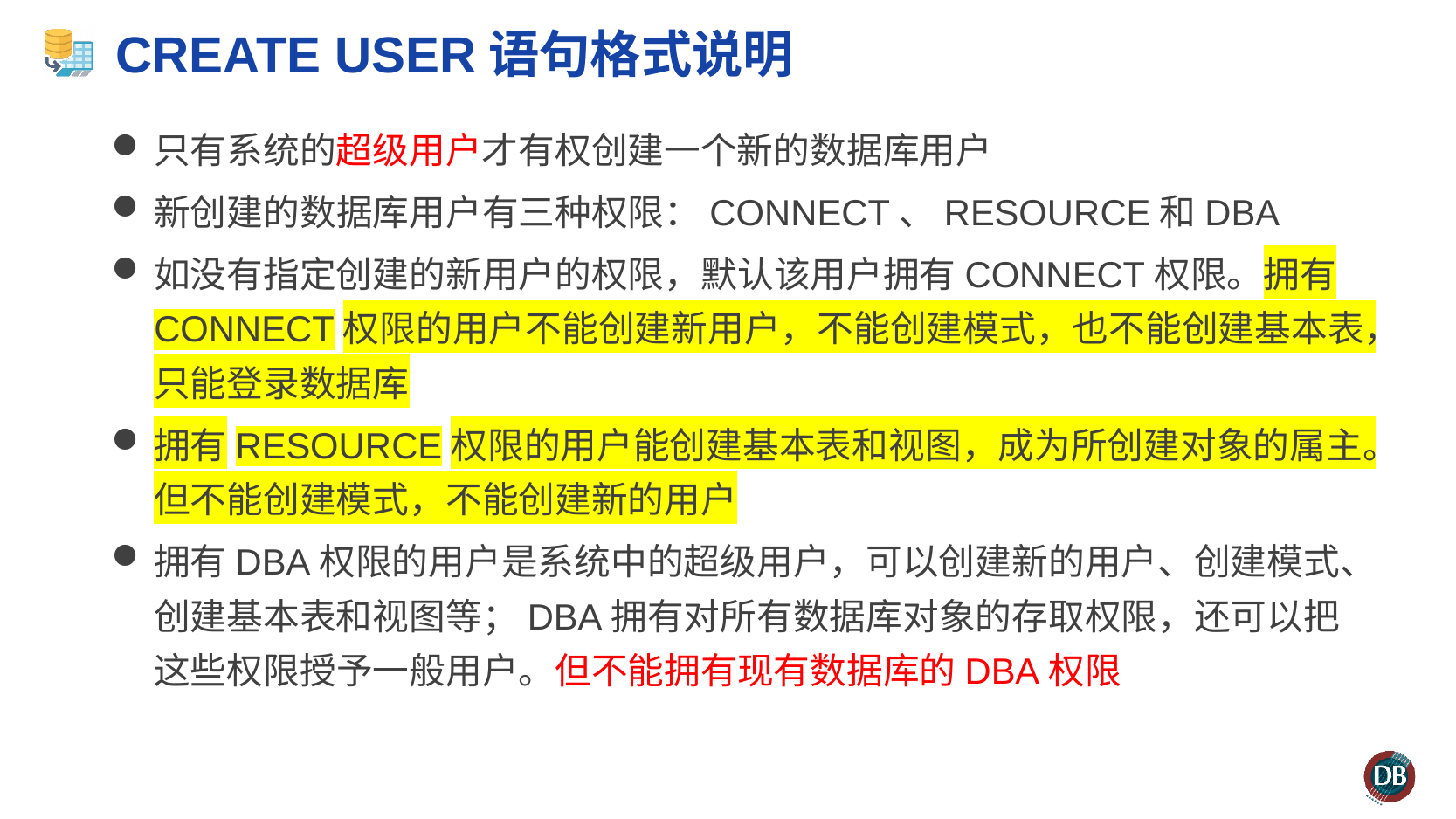

# CREATE USER语句格式说明
只有系统的超级用户才有权创建一个新的数据库用户
新创建的数据库用户有三种权限：CONNECT、RESOURCE和DBA
如没有指定创建的新用户的权限，默认该用户拥有CONNECT权限。拥有CONNECT权限的用户不能创建新用户，不能创建模式，也不能创建基本表，只能登录数据库
拥有RESOURCE权限的用户能创建基本表和视图，成为所创建对象的属主。但不能创建模式，不能创建新的用户
拥有DBA权限的用户是系统中的超级用户，可以创建新的用户、创建模式、创建基本表和视图等；DBA拥有对所有数据库对象的存取权限，还可以把这些权限授予一般用户。但不能拥有现有数据库的DBA权限